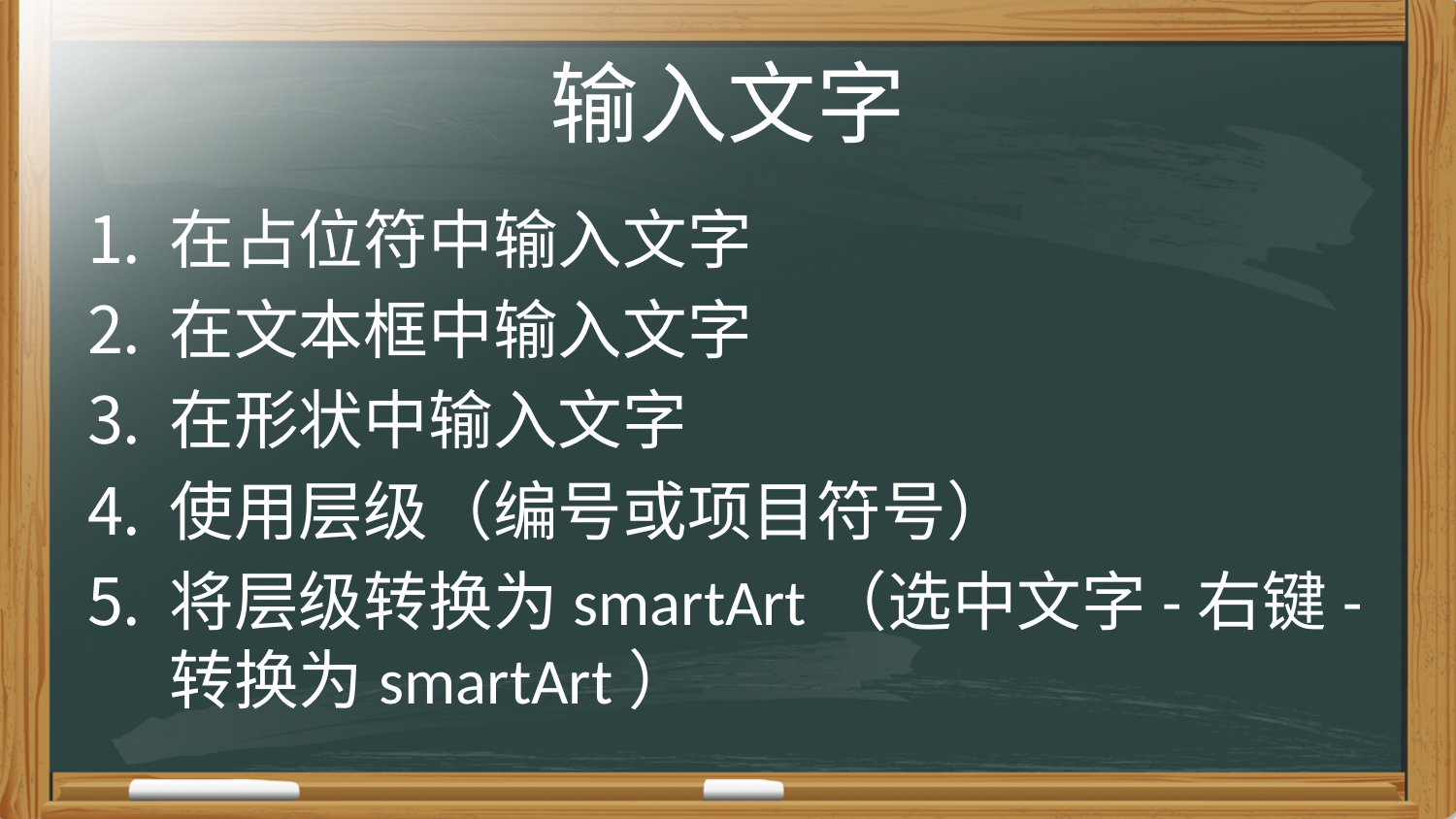

# 输入文字
在占位符中输入文字
在文本框中输入文字
在形状中输入文字
使用层级（编号或项目符号）
将层级转换为smartArt（选中文字-右键-转换为smartArt）